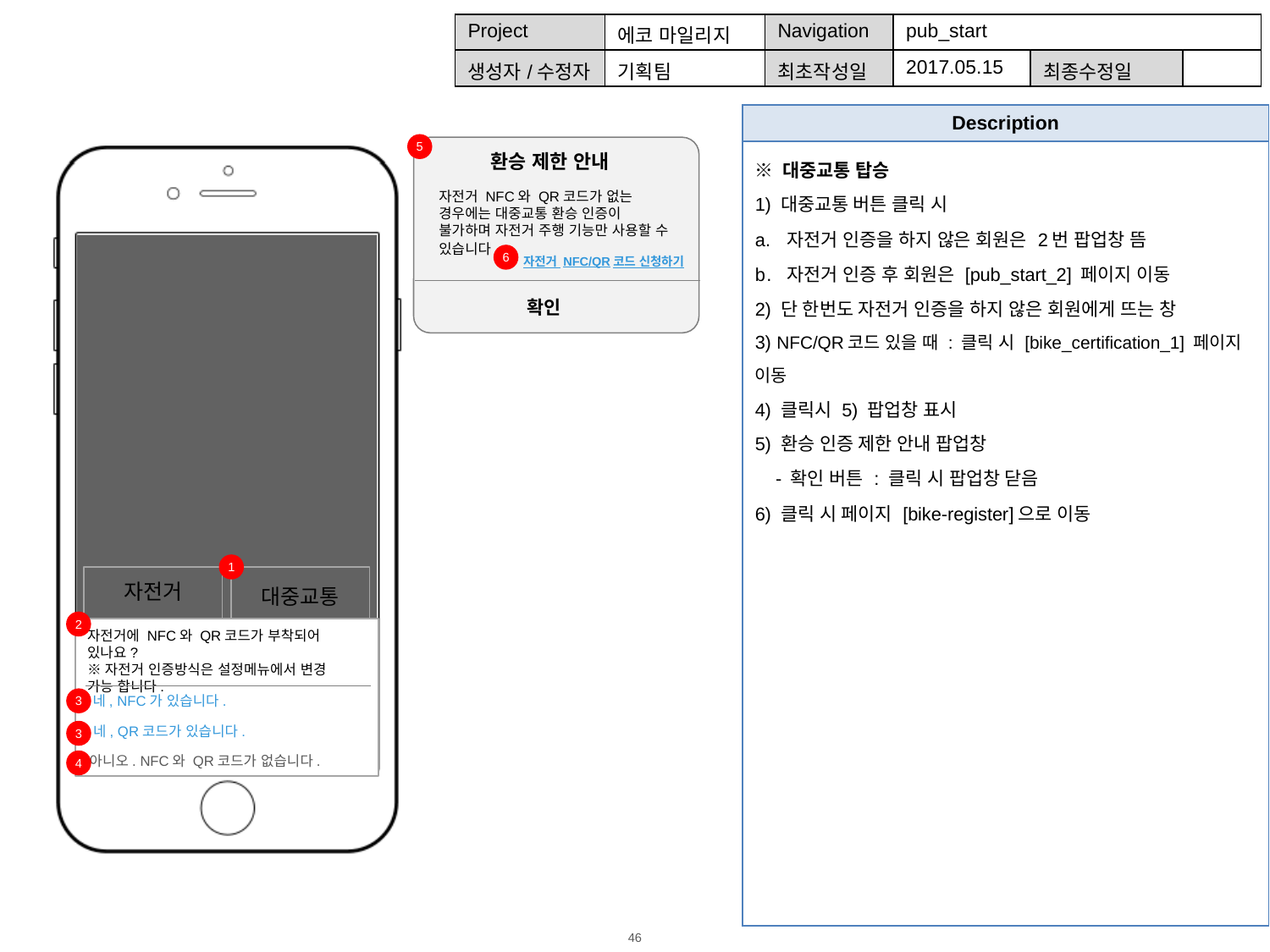

| Project | 에코 마일리지 | Navigation | pub\_start |  |  |
| --- | --- | --- | --- | --- | --- |
| 생성자/수정자 | 기획팀 | 최초작성일 | 2017.05.15 | 최종수정일 |  |

| Description |
| --- |
| ※ 대중교통 탑승 1) 대중교통 버튼 클릭 시 자전거 인증을 하지 않은 회원은 2번 팝업창 뜸 자전거 인증 후 회원은 [pub\_start\_2] 페이지 이동 2) 단 한번도 자전거 인증을 하지 않은 회원에게 뜨는 창 3) NFC/QR코드 있을 때 : 클릭 시 [bike\_certification\_1] 페이지 이동 4) 클릭시 5) 팝업창 표시 5) 환승 인증 제한 안내 팝업창 - 확인 버튼 : 클릭 시 팝업창 닫음 6) 클릭 시 페이지 [bike-register]으로 이동 |
5

환승 제한 안내
자전거 NFC와 QR코드가 없는 경우에는 대중교통 환승 인증이 불가하며 자전거 주행 기능만 사용할 수 있습니다.
성공확률 50%

D-7
6
자전거 NFC/QR코드 신청하기
확인
￥5.00
1
자전거

대중교통

2

자전거에 NFC와 QR코드가 부착되어 있나요?
※자전거 인증방식은 설정메뉴에서 변경 가능 합니다.
네, NFC가 있습니다.
3
네, QR코드가 있습니다.
3
아니오. NFC와 QR코드가 없습니다.
4